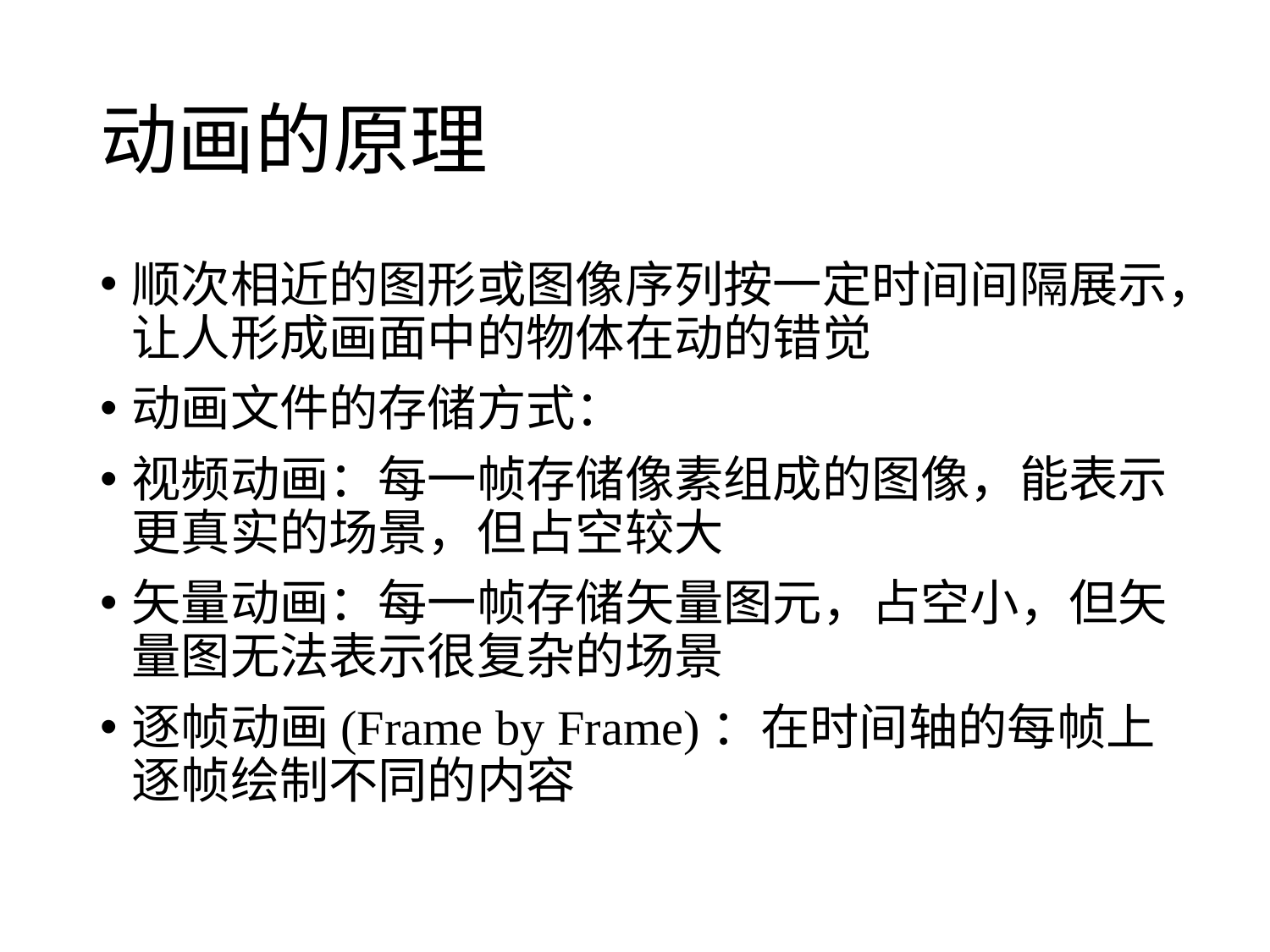

# 动画的原理
顺次相近的图形或图像序列按一定时间间隔展示，让人形成画面中的物体在动的错觉
动画文件的存储方式：
视频动画：每一帧存储像素组成的图像，能表示更真实的场景，但占空较大
矢量动画：每一帧存储矢量图元，占空小，但矢量图无法表示很复杂的场景
逐帧动画(Frame by Frame)：在时间轴的每帧上逐帧绘制不同的内容